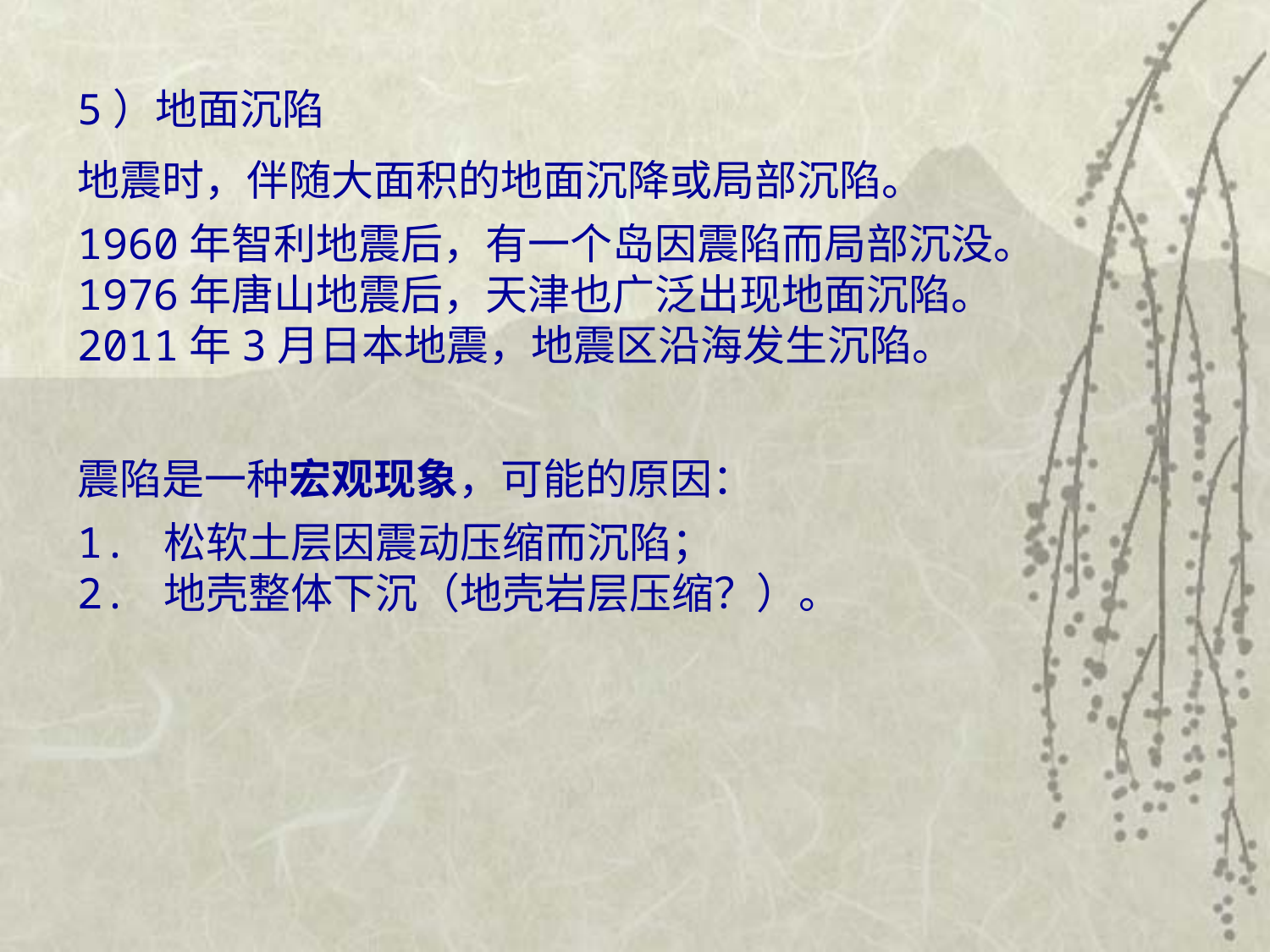

5）地面沉陷
地震时，伴随大面积的地面沉降或局部沉陷。
1960年智利地震后，有一个岛因震陷而局部沉没。
1976年唐山地震后，天津也广泛出现地面沉陷。
2011年3月日本地震，地震区沿海发生沉陷。
震陷是一种宏观现象，可能的原因：
1. 松软土层因震动压缩而沉陷；
2. 地壳整体下沉（地壳岩层压缩？）。